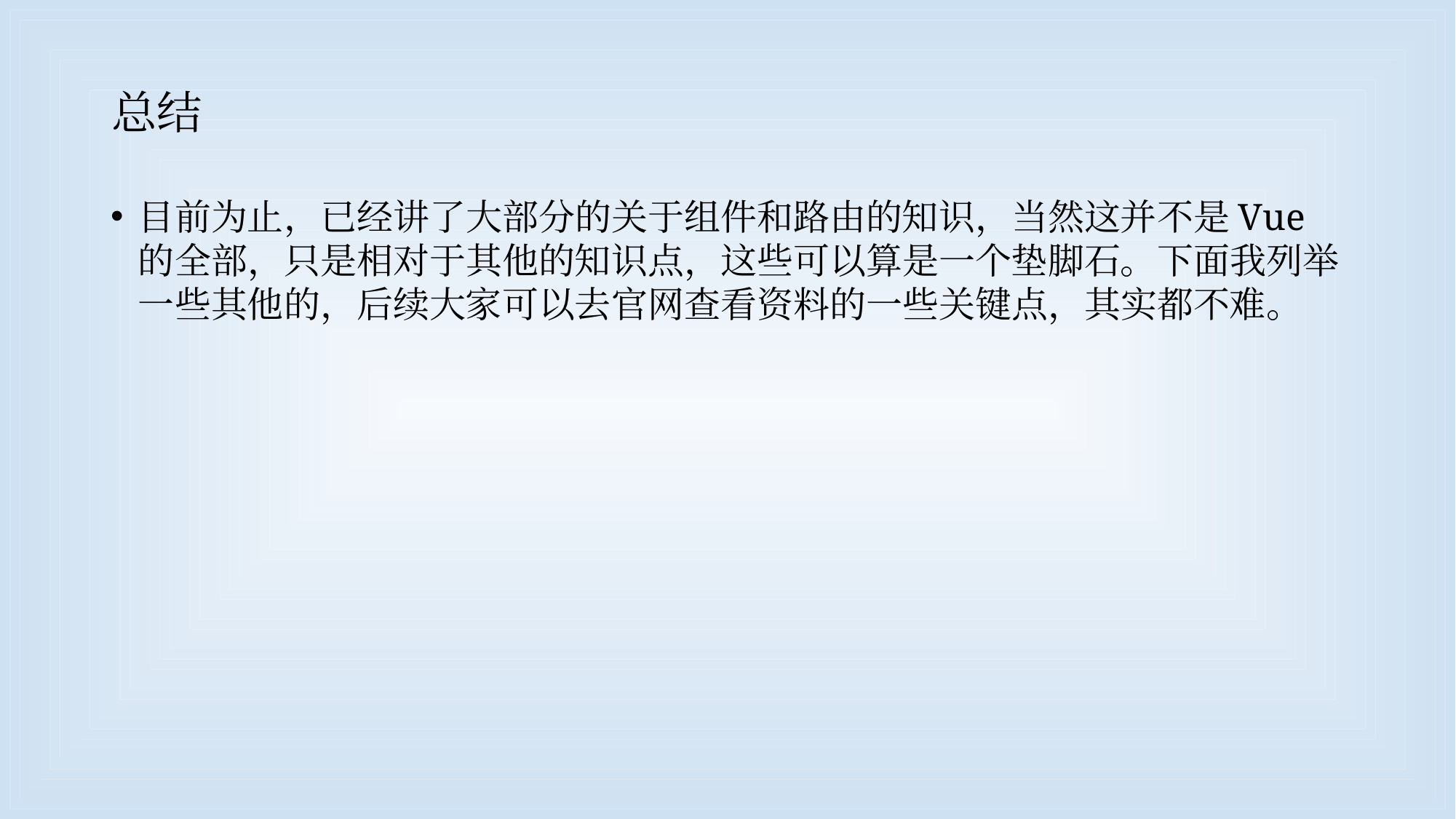

#
总结
目前为止，已经讲了大部分的关于组件和路由的知识，当然这并不是Vue的全部，只是相对于其他的知识点，这些可以算是一个垫脚石。下面我列举一些其他的，后续大家可以去官网查看资料的一些关键点，其实都不难。